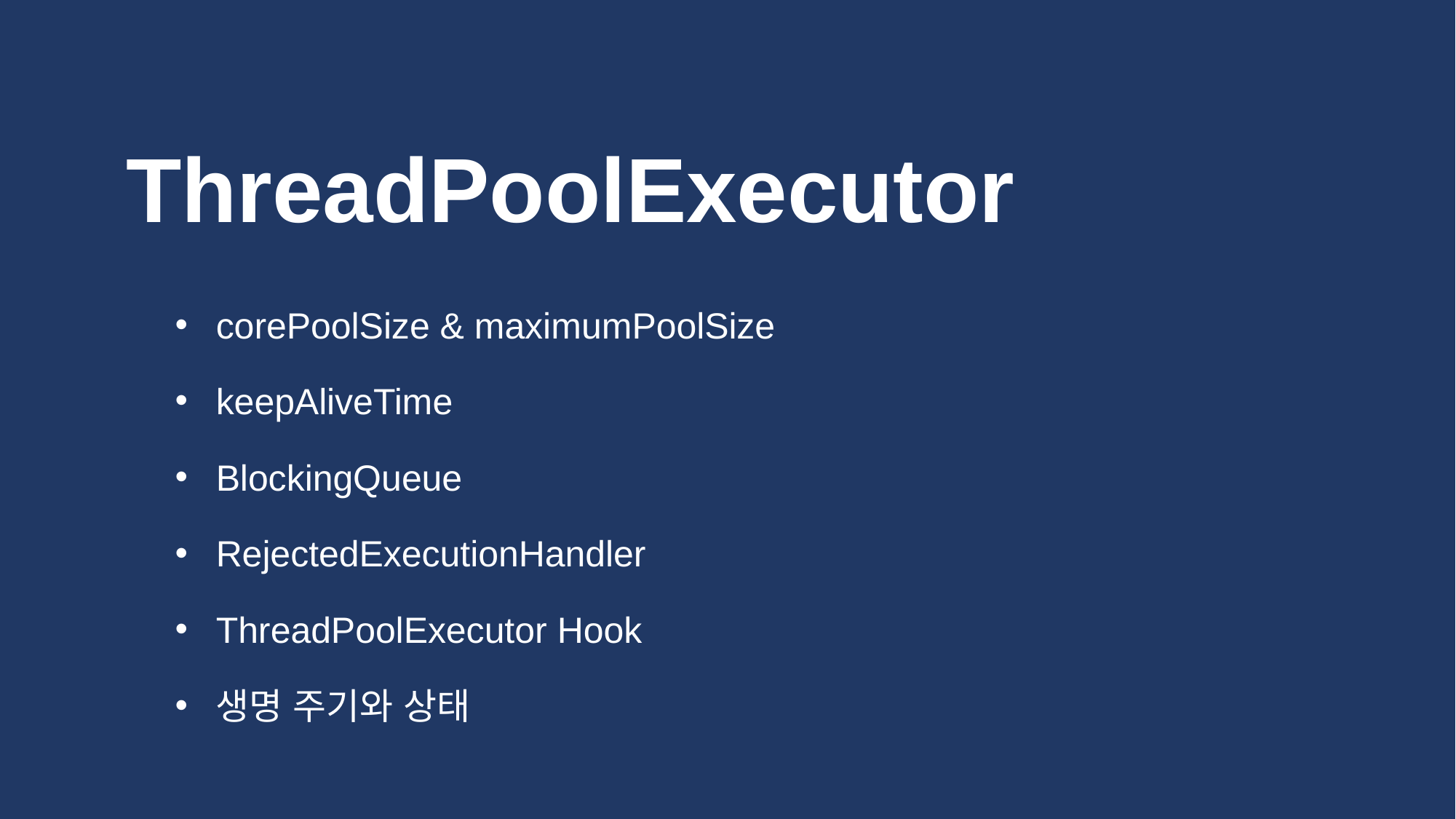

ThreadPoolExecutor
corePoolSize & maximumPoolSize
keepAliveTime
BlockingQueue
RejectedExecutionHandler
ThreadPoolExecutor Hook
생명 주기와 상태